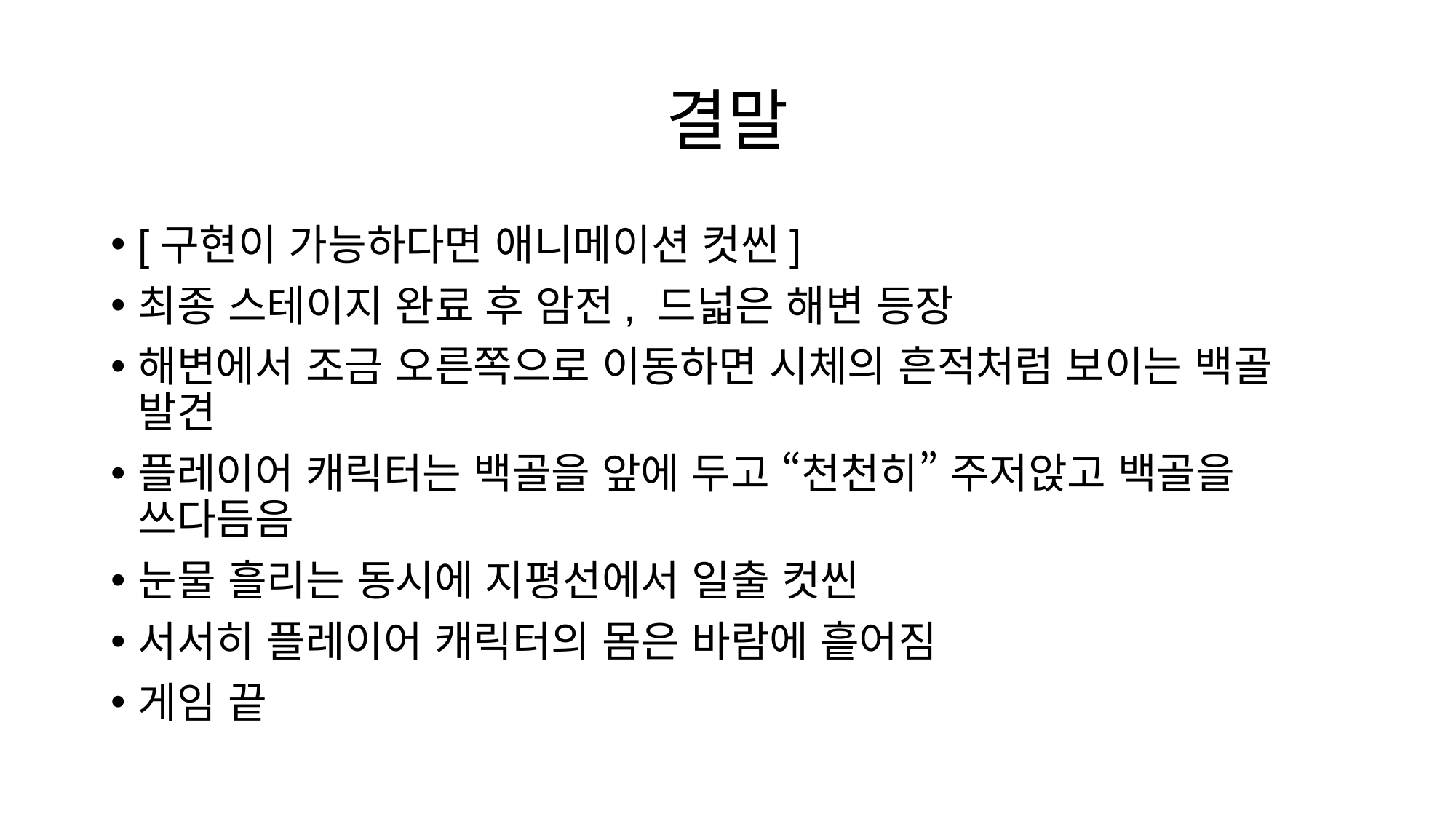

# 결말
[구현이 가능하다면 애니메이션 컷씬]
최종 스테이지 완료 후 암전, 드넓은 해변 등장
해변에서 조금 오른쪽으로 이동하면 시체의 흔적처럼 보이는 백골 발견
플레이어 캐릭터는 백골을 앞에 두고 “천천히” 주저앉고 백골을 쓰다듬음
눈물 흘리는 동시에 지평선에서 일출 컷씬
서서히 플레이어 캐릭터의 몸은 바람에 흩어짐
게임 끝